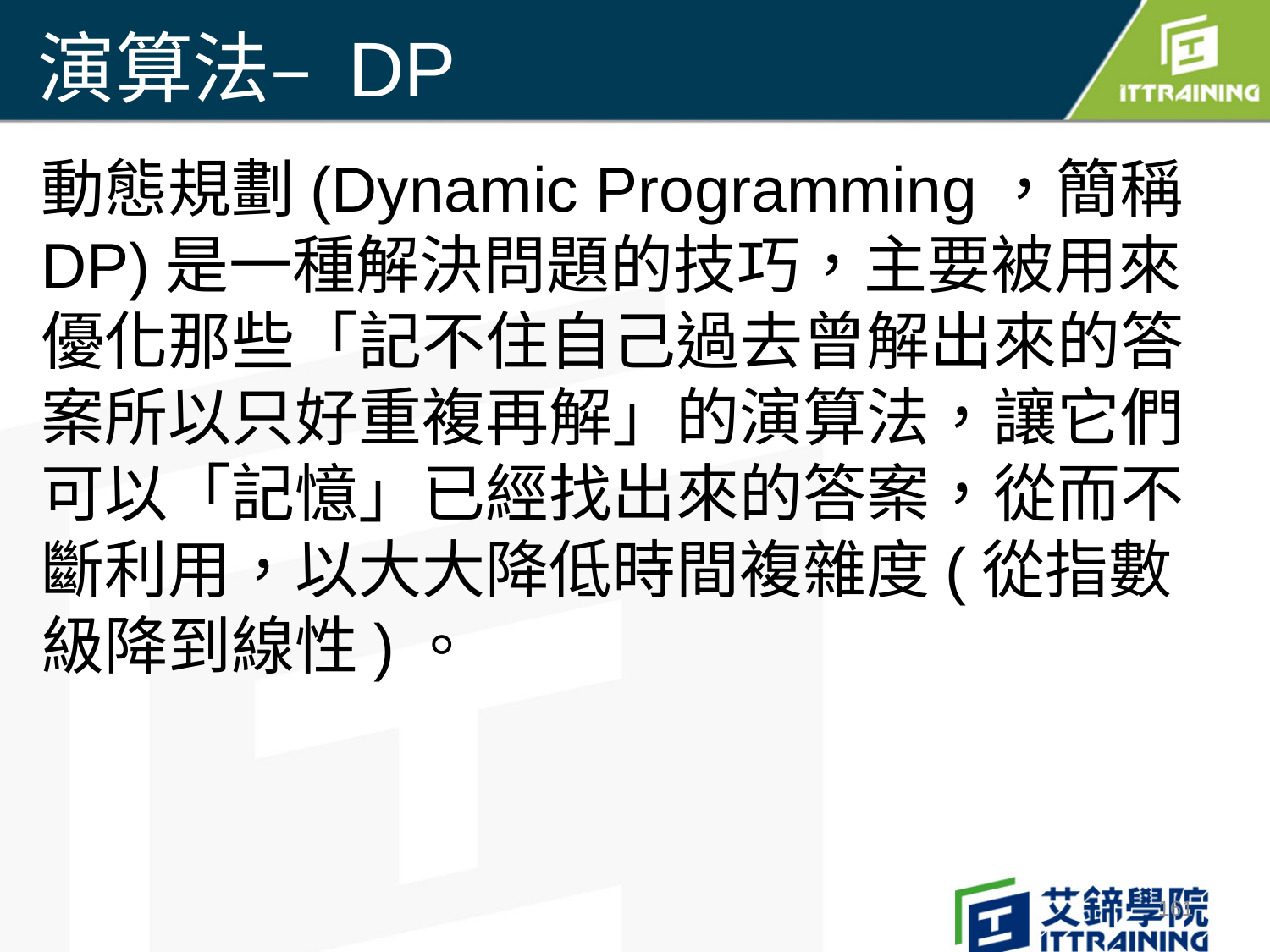

# 演算法– DP
動態規劃(Dynamic Programming，簡稱DP)是一種解決問題的技巧，主要被用來優化那些「記不住自己過去曾解出來的答案所以只好重複再解」的演算法，讓它們可以「記憶」已經找出來的答案，從而不斷利用，以大大降低時間複雜度(從指數級降到線性)。
161